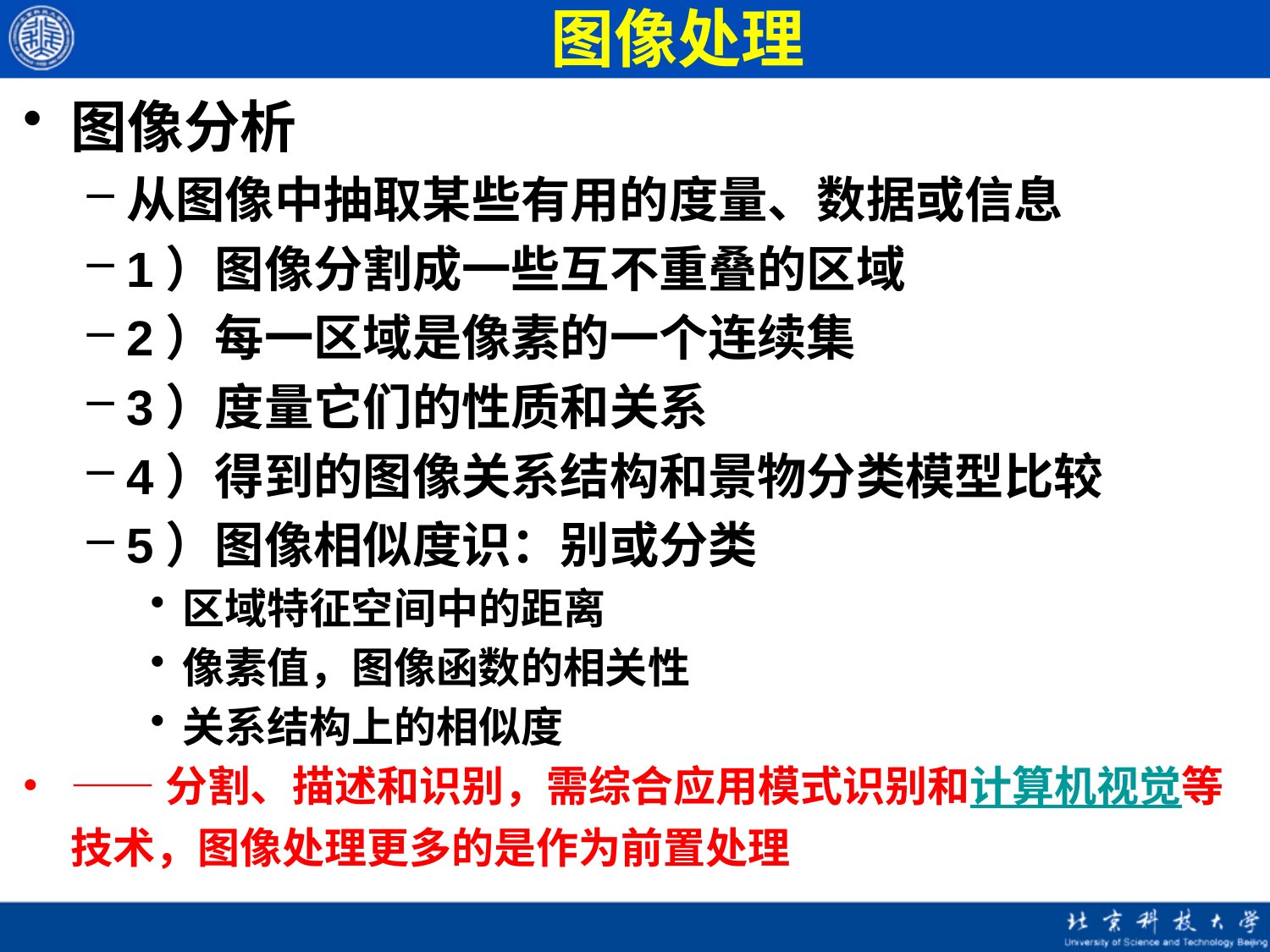

# 图像处理
图像分析
从图像中抽取某些有用的度量、数据或信息
1）图像分割成一些互不重叠的区域
2）每一区域是像素的一个连续集
3）度量它们的性质和关系
4）得到的图像关系结构和景物分类模型比较
5）图像相似度识：别或分类
区域特征空间中的距离
像素值，图像函数的相关性
关系结构上的相似度
——分割、描述和识别，需综合应用模式识别和计算机视觉等技术，图像处理更多的是作为前置处理